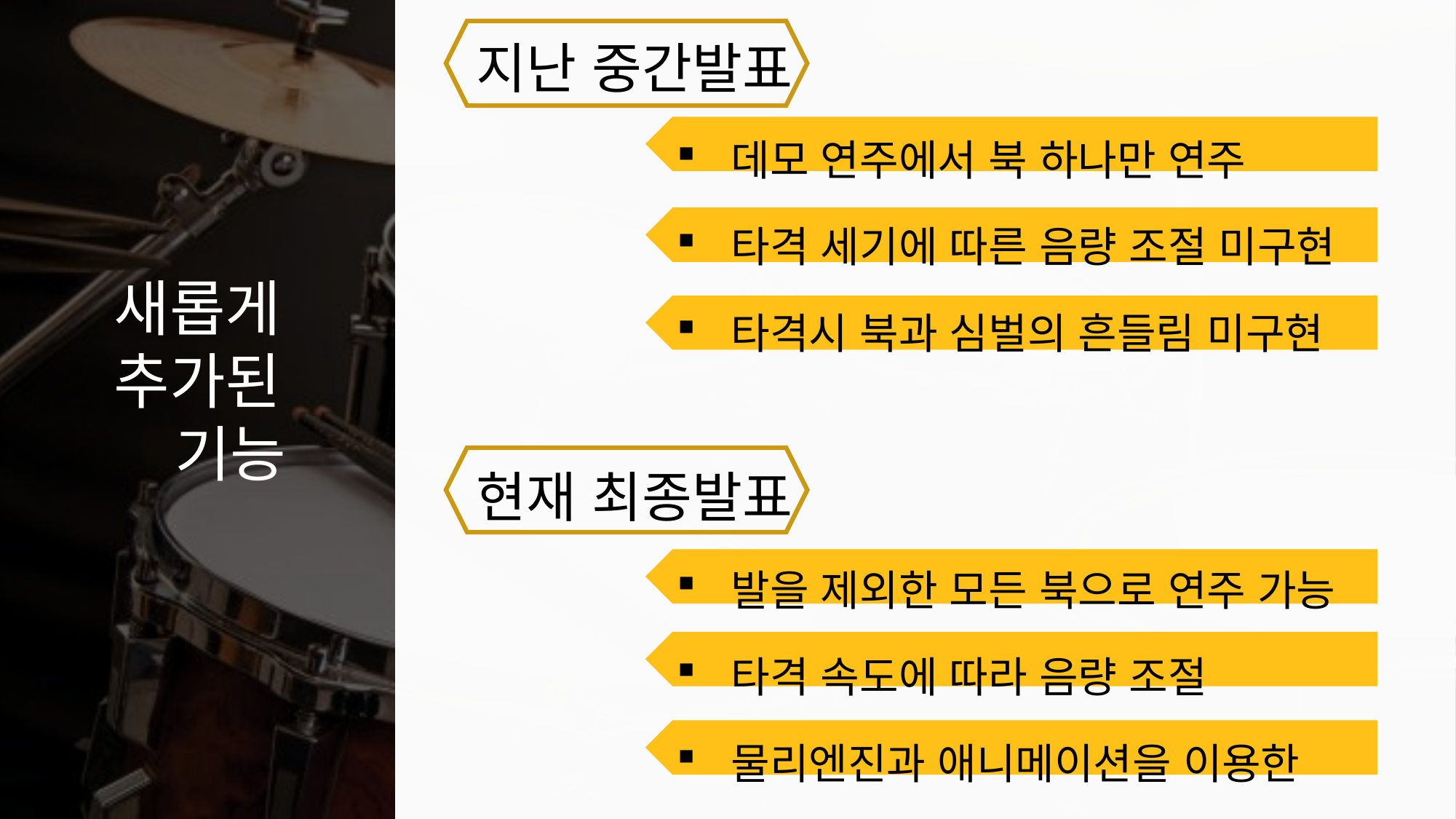

지난 중간발표
데모 연주에서 북 하나만 연주
타격 세기에 따른 음량 조절 미구현
타격시 북과 심벌의 흔들림 미구현

새롭게
추가된
   기능

현재 최종발표
발을 제외한 모든 북으로 연주 가능
타격 속도에 따라 음량 조절
물리엔진과 애니메이션을 이용한 흔들림